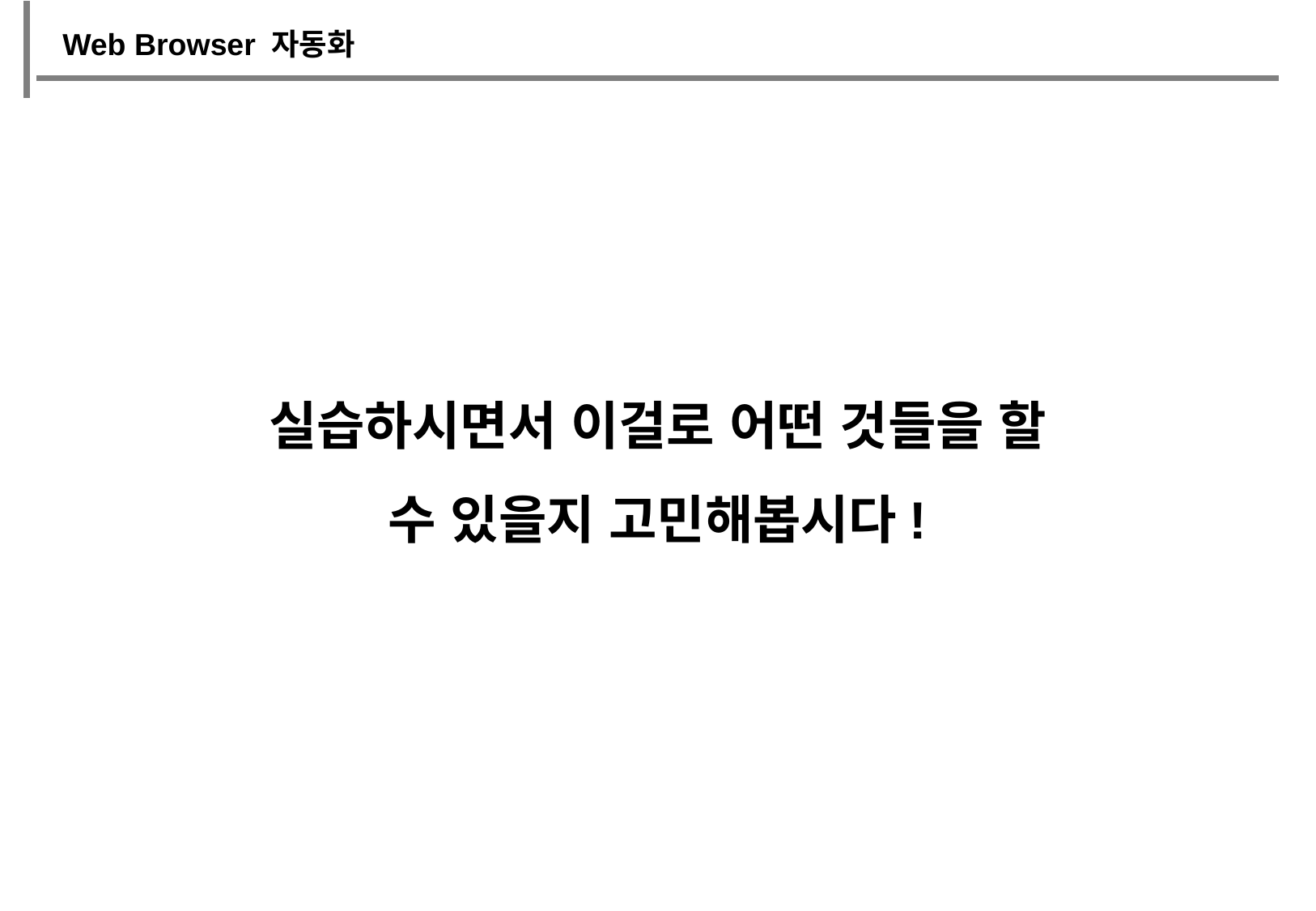

Web Browser 자동화

실습하시면서 이걸로 어떤 것들을 할 수 있을지 고민해봅시다!